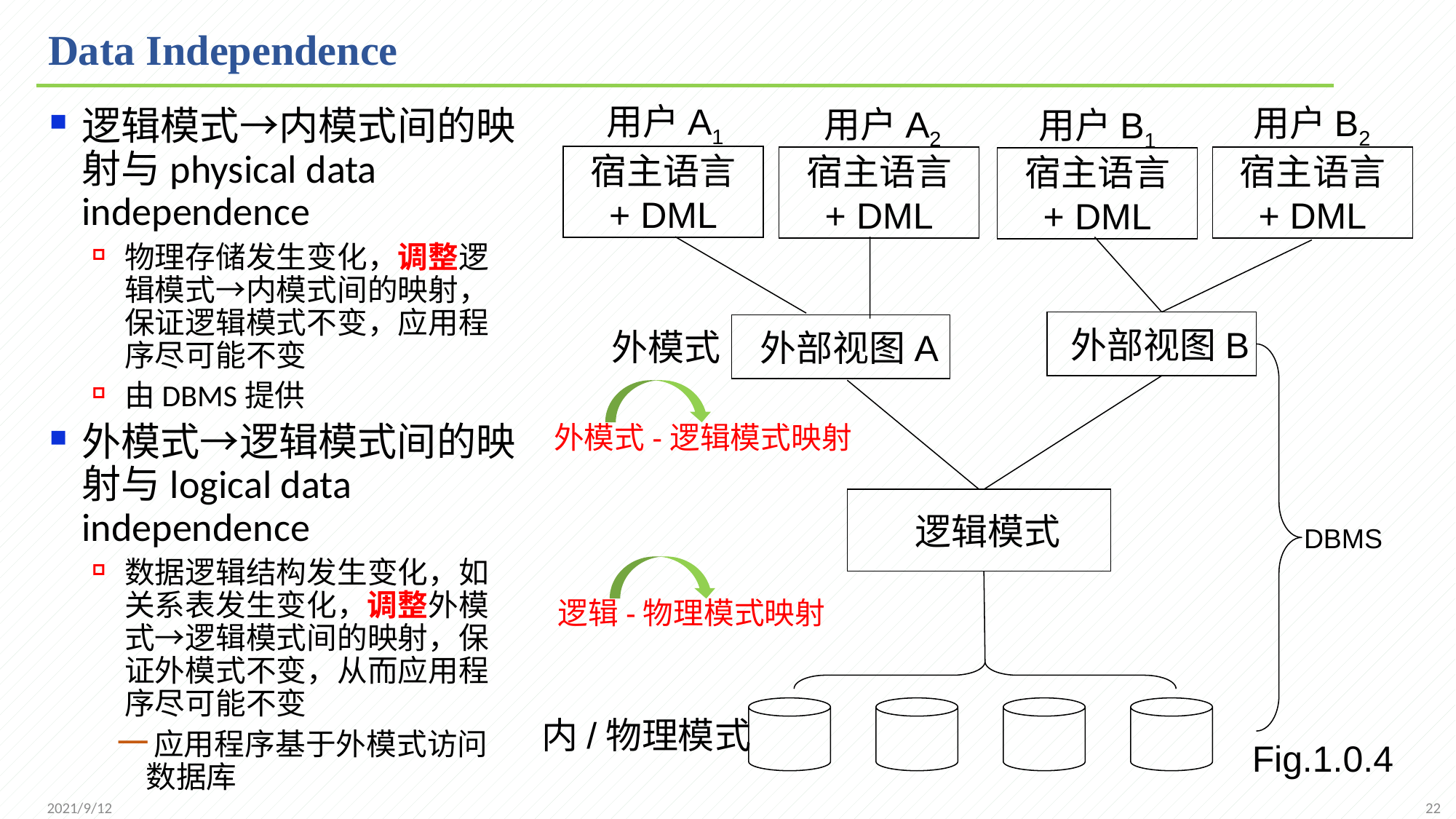

# Data Independence
用户A1
用户B2
用户A2
用户B1
逻辑模式→内模式间的映射与physical data independence
物理存储发生变化，调整逻辑模式→内模式间的映射，保证逻辑模式不变，应用程序尽可能不变
由DBMS提供
外模式→逻辑模式间的映射与logical data independence
数据逻辑结构发生变化，如关系表发生变化，调整外模式→逻辑模式间的映射，保证外模式不变，从而应用程序尽可能不变
应用程序基于外模式访问数据库
宿主语言
+ DML
宿主语言
+ DML
宿主语言
+ DML
宿主语言
+ DML

 外部视图B
 外部视图A
外模式

外模式-逻辑模式映射

 逻辑模式
DBMS

逻辑-物理模式映射

内/物理模式
Fig.1.0.4
22
2021/9/12